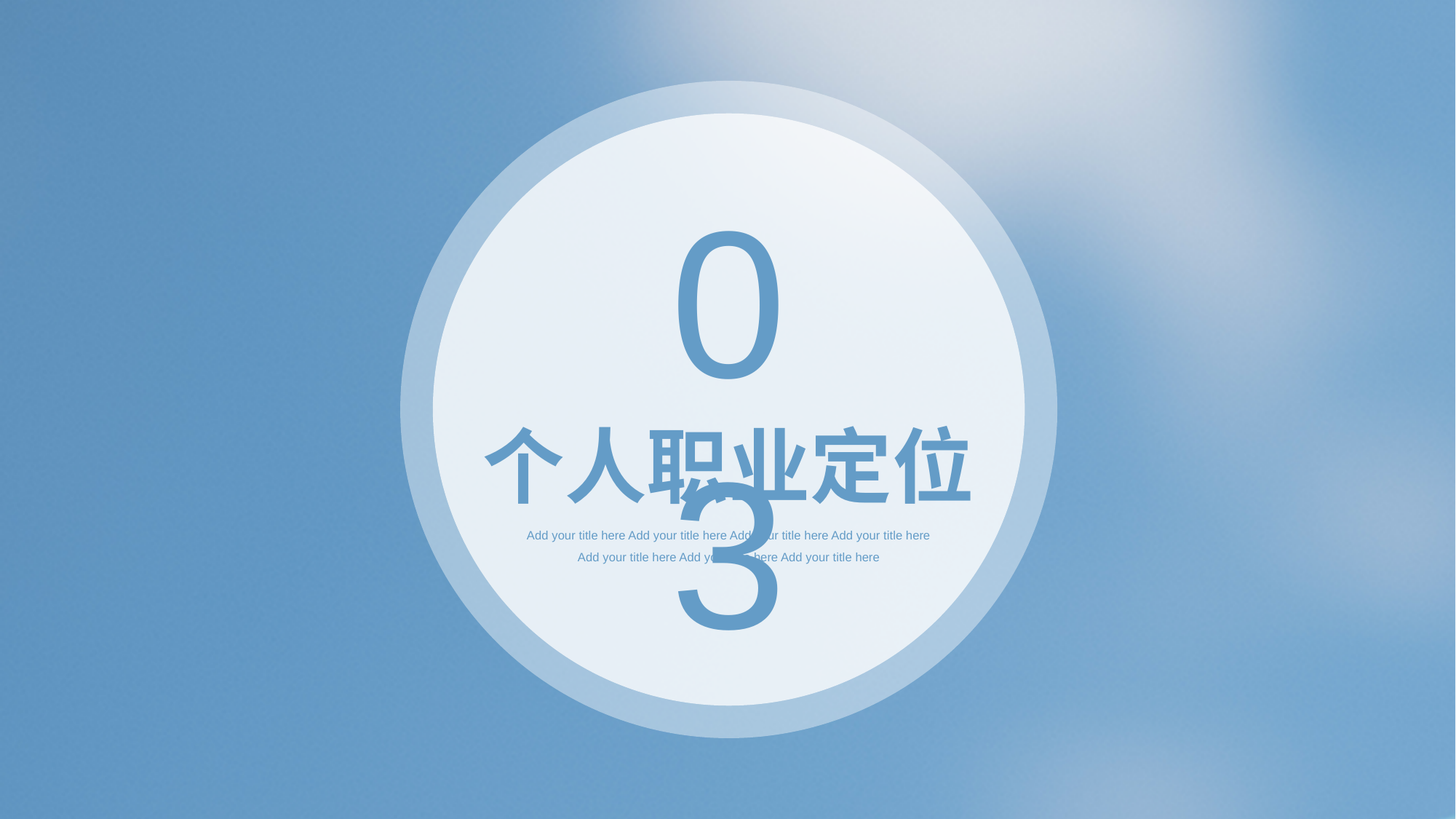

03
个人职业定位
Add your title here Add your title here Add your title here Add your title here Add your title here Add your title here Add your title here